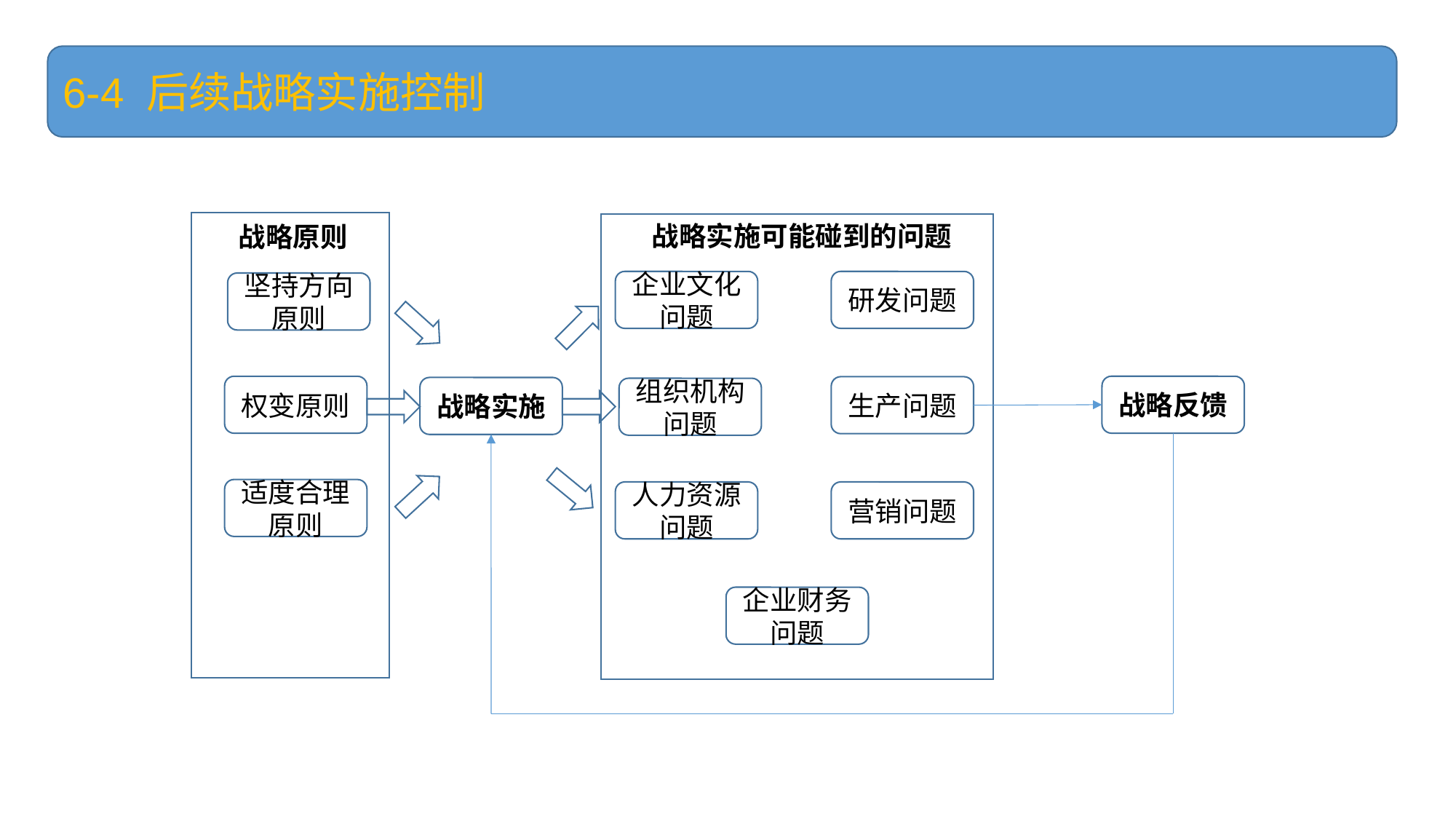

6-4 后续战略实施控制

战略实施可能碰到的问题

战略原则
企业文化问题
研发问题
坚持方向原则

战略反馈
权变原则
生产问题
战略实施
组织机构问题

适度合理原则
人力资源问题
营销问题
企业财务问题